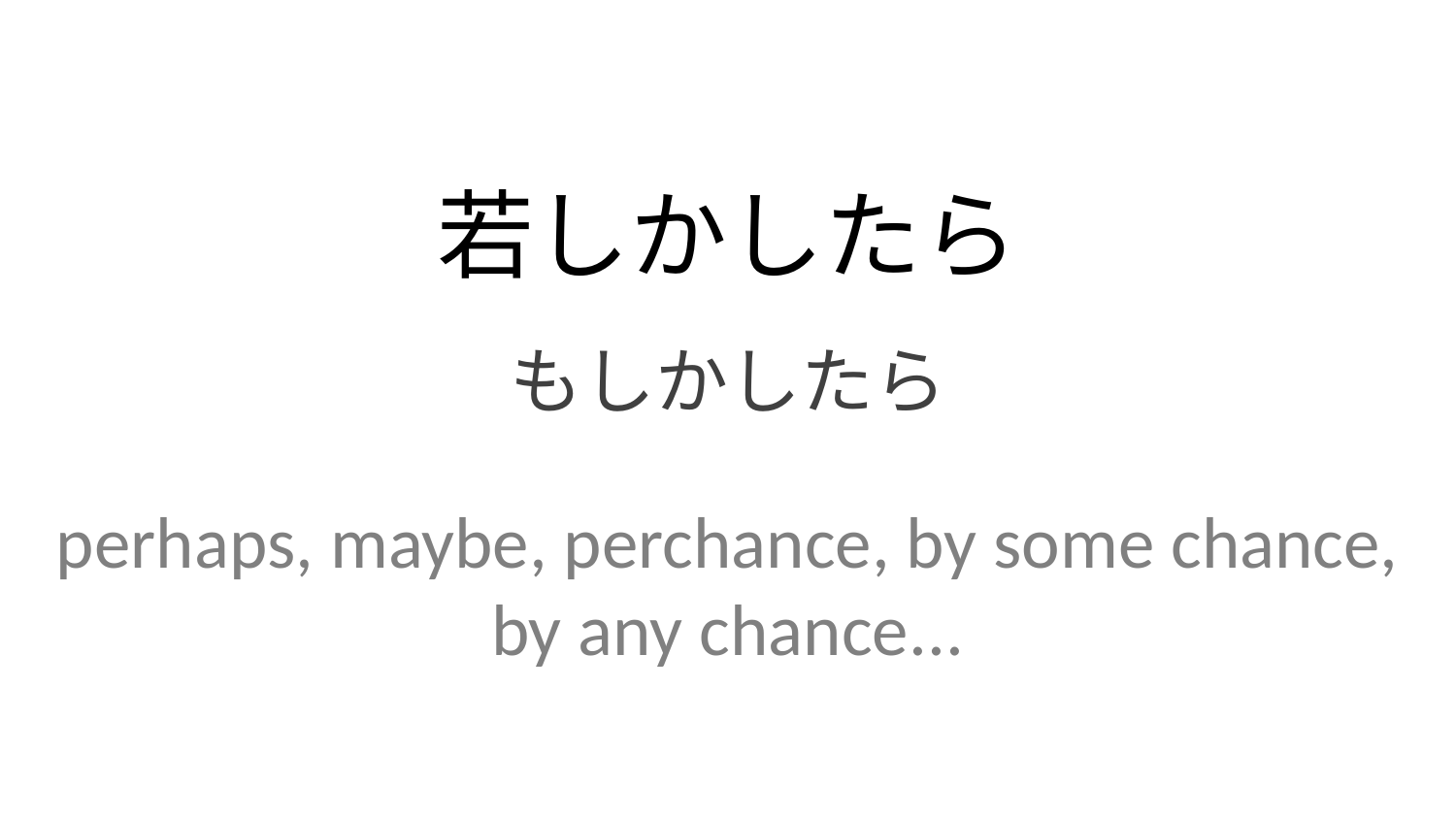

若しかしたら

もしかしたら
perhaps, maybe, perchance, by some chance, by any chance...